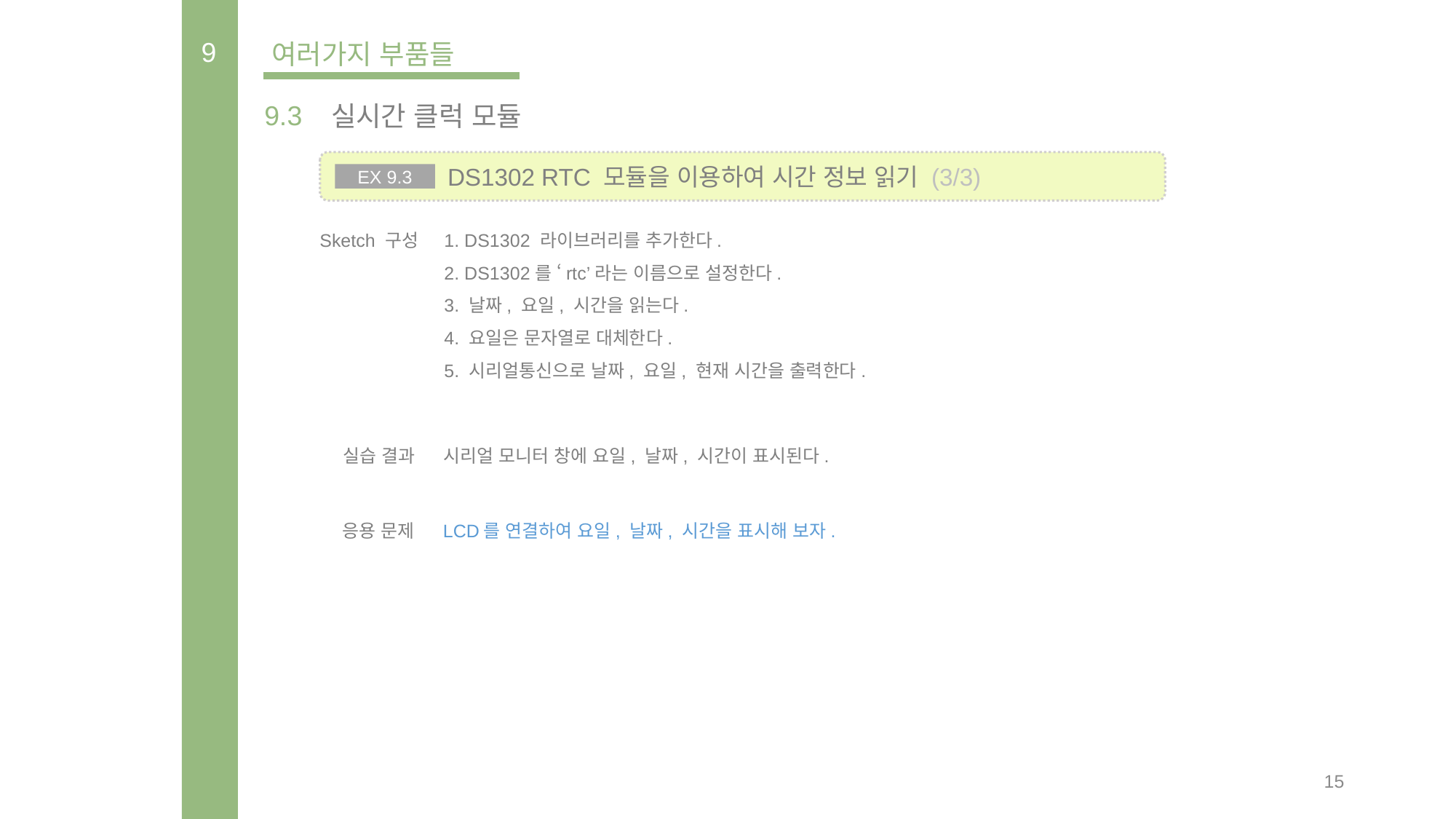

9
여러가지 부품들
9.3
실시간 클럭 모듈
                 DS1302 RTC 모듈을 이용하여 시간 정보 읽기 (3/3)
EX 9.3
Sketch 구성
1. DS1302 라이브러리를 추가한다.
2. DS1302를 ‘rtc’라는 이름으로 설정한다.
3. 날짜, 요일, 시간을 읽는다.
4. 요일은 문자열로 대체한다.
5. 시리얼통신으로 날짜, 요일, 현재 시간을 출력한다.
실습 결과
시리얼 모니터 창에 요일, 날짜, 시간이 표시된다.
응용 문제
LCD를 연결하여 요일, 날짜, 시간을 표시해 보자.
15